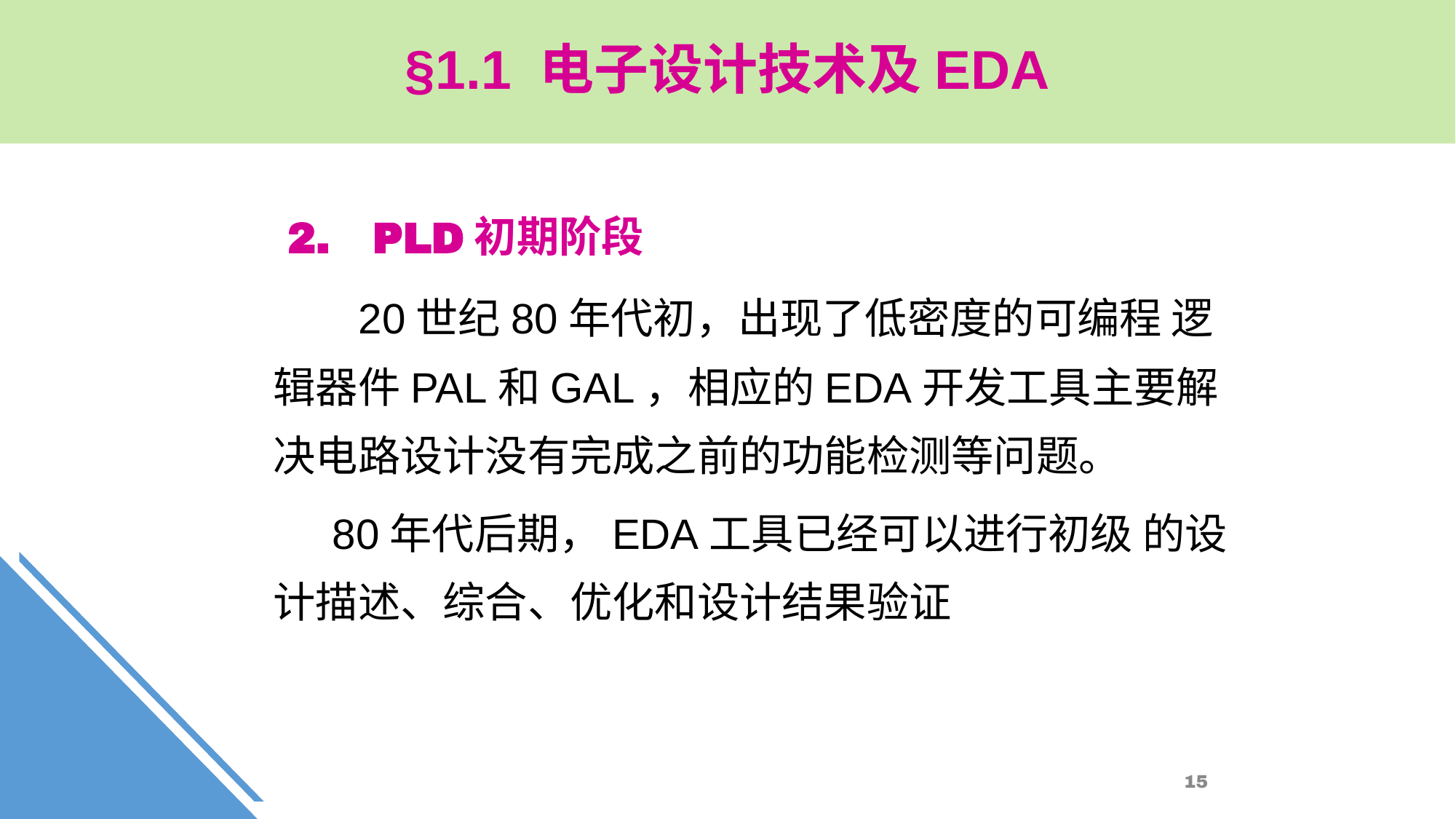

§1.1 电子设计技术及EDA
 2.   PLD初期阶段
      20世纪80年代初，出现了低密度的可编程 逻辑器件PAL和GAL，相应的EDA开发工具主要解决电路设计没有完成之前的功能检测等问题。
     80年代后期，EDA工具已经可以进行初级 的设计描述、综合、优化和设计结果验证

15